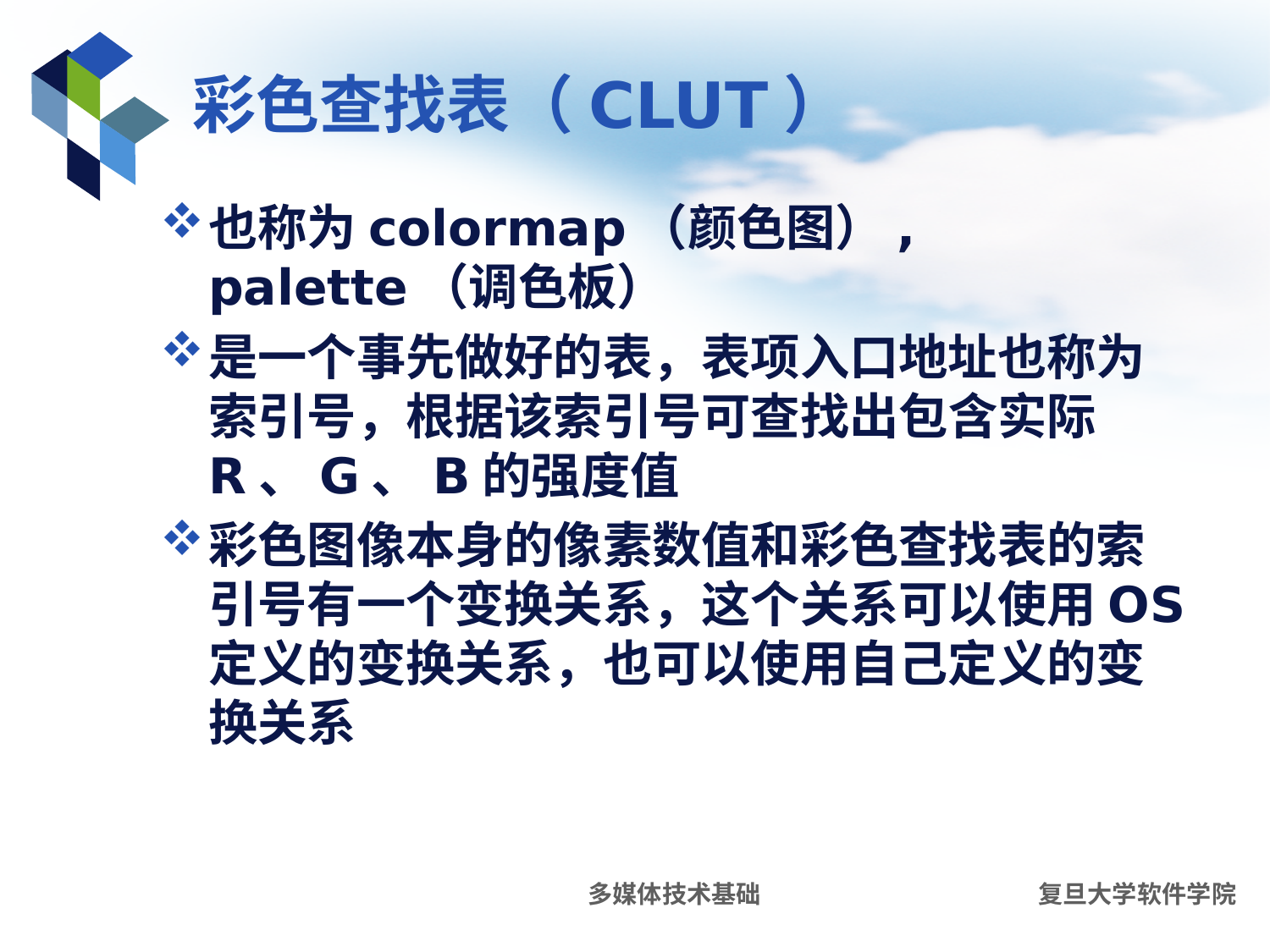

# 彩色查找表（CLUT）
也称为colormap（颜色图）,  palette（调色板）
是一个事先做好的表，表项入口地址也称为索引号，根据该索引号可查找出包含实际R、G、B的强度值
彩色图像本身的像素数值和彩色查找表的索引号有一个变换关系，这个关系可以使用OS 定义的变换关系，也可以使用自己定义的变换关系

多媒体技术基础